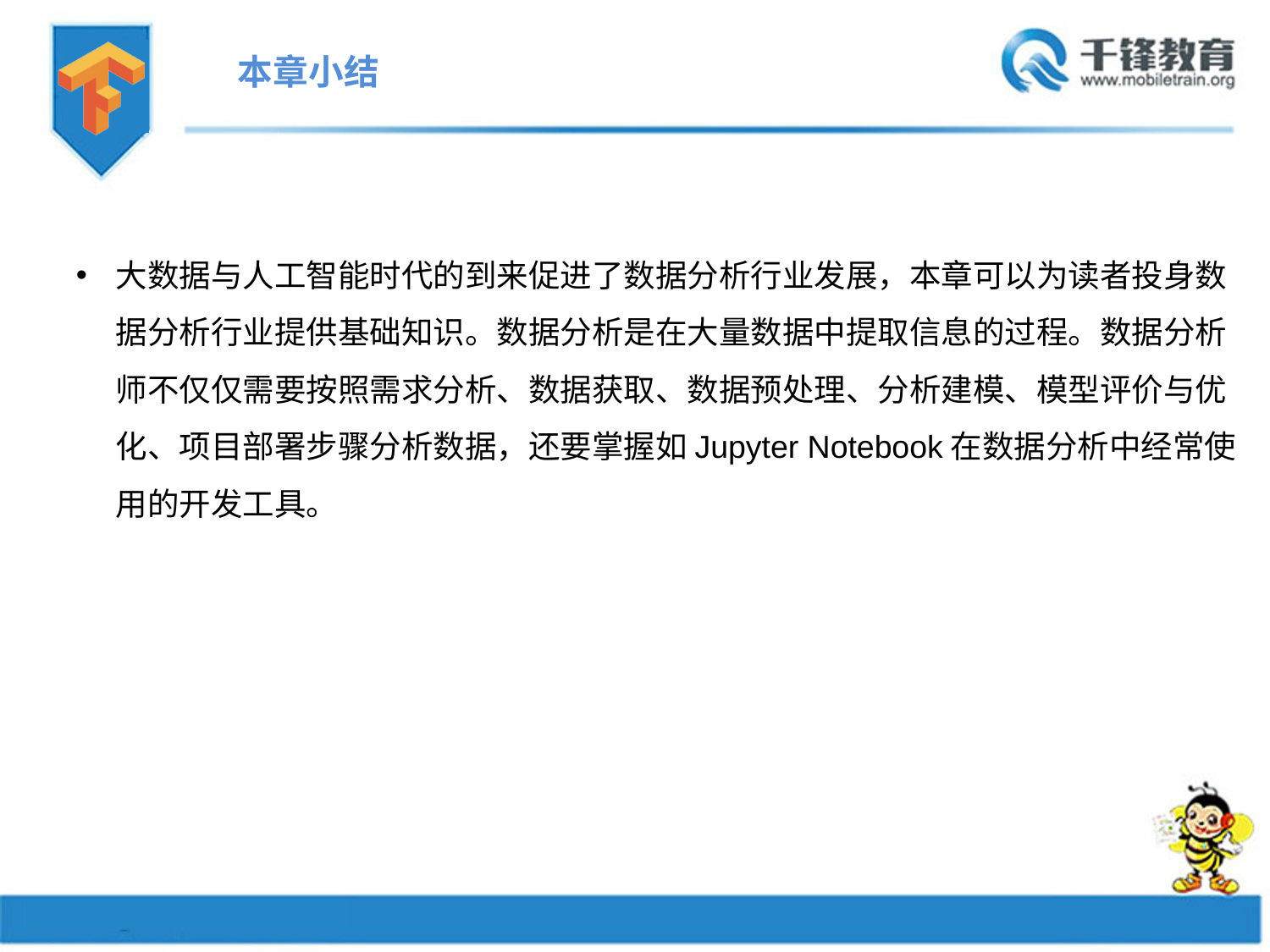

本章小结
大数据与人工智能时代的到来促进了数据分析行业发展，本章可以为读者投身数据分析行业提供基础知识。数据分析是在大量数据中提取信息的过程。数据分析师不仅仅需要按照需求分析、数据获取、数据预处理、分析建模、模型评价与优化、项目部署步骤分析数据，还要掌握如Jupyter Notebook在数据分析中经常使用的开发工具。